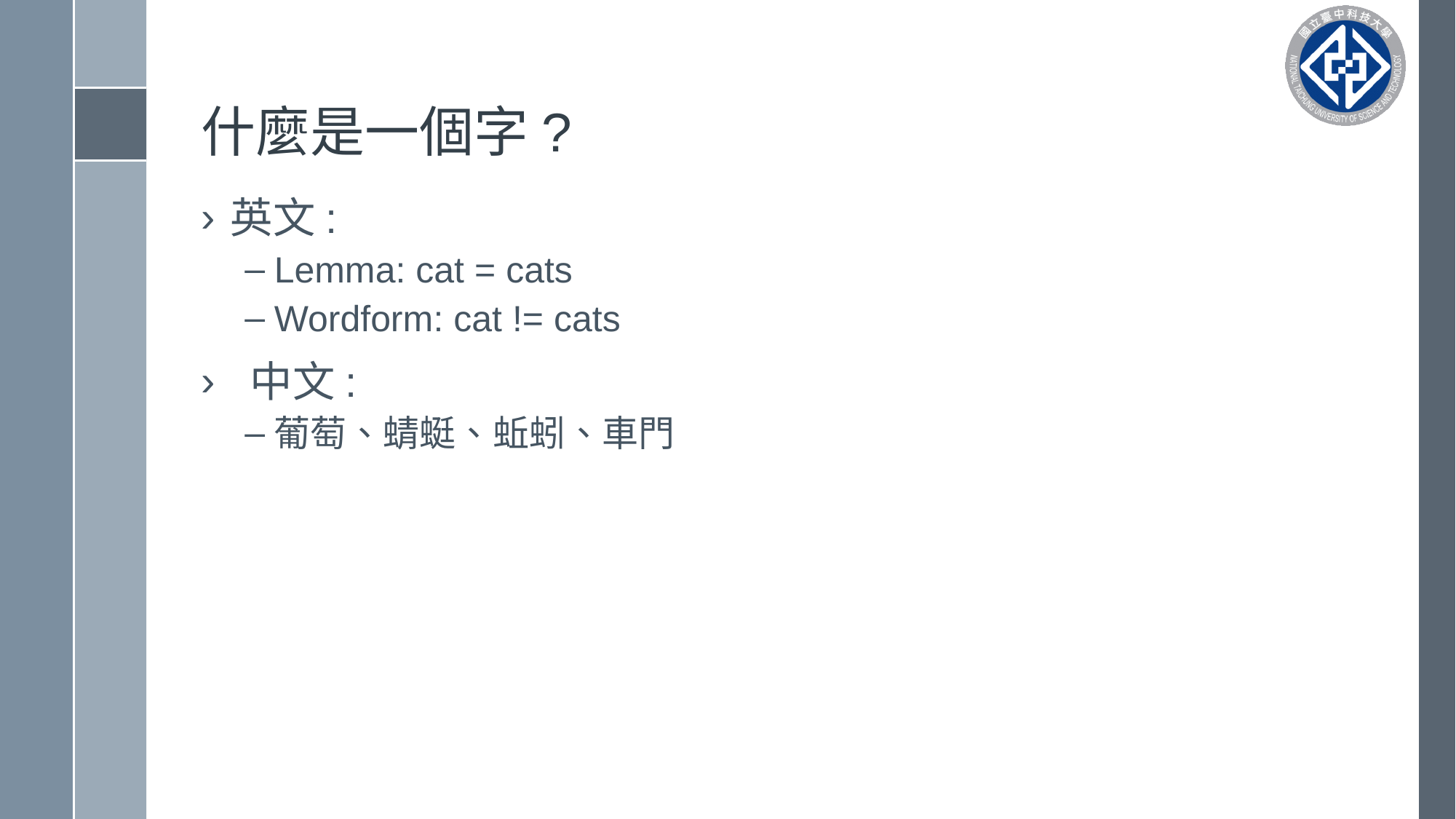

# 什麼是一個字?
英文:
Lemma: cat = cats
Wordform: cat != cats
 中文:
葡萄、蜻蜓、蚯蚓、車門